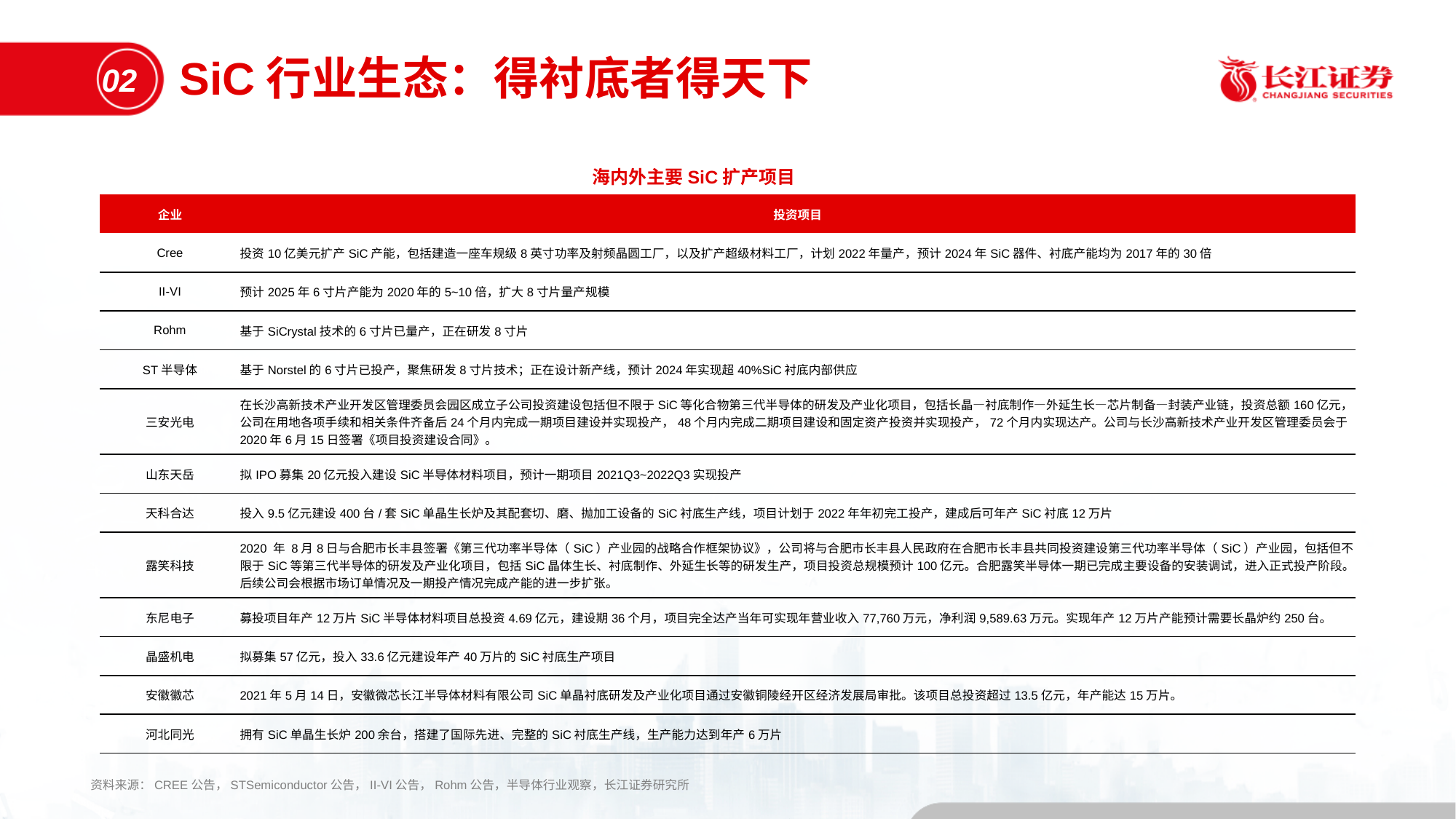

SiC行业生态：得衬底者得天下
02
海内外主要SiC扩产项目
| 企业 | 投资项目 |
| --- | --- |
| Cree | 投资10亿美元扩产SiC产能，包括建造一座车规级8英寸功率及射频晶圆工厂，以及扩产超级材料工厂，计划2022年量产，预计2024年SiC器件、衬底产能均为2017年的30倍 |
| II-VI | 预计2025年6寸片产能为2020年的5~10倍，扩大8寸片量产规模 |
| Rohm | 基于SiCrystal技术的6寸片已量产，正在研发8寸片 |
| ST半导体 | 基于Norstel的6寸片已投产，聚焦研发8寸片技术；正在设计新产线，预计2024年实现超40%SiC衬底内部供应 |
| 三安光电 | 在长沙高新技术产业开发区管理委员会园区成立子公司投资建设包括但不限于SiC等化合物第三代半导体的研发及产业化项目，包括长晶—衬底制作—外延生长—芯片制备—封装产业链，投资总额160亿元，公司在用地各项手续和相关条件齐备后24个月内完成一期项目建设并实现投产，48个月内完成二期项目建设和固定资产投资并实现投产，72个月内实现达产。公司与长沙高新技术产业开发区管理委员会于2020年6月15日签署《项目投资建设合同》。 |
| 山东天岳 | 拟IPO募集20亿元投入建设SiC半导体材料项目，预计一期项目2021Q3~2022Q3实现投产 |
| 天科合达 | 投入9.5亿元建设400台/套SiC单晶生长炉及其配套切、磨、抛加工设备的SiC衬底生产线，项目计划于2022年年初完工投产，建成后可年产SiC衬底12万片 |
| 露笑科技 | 2020 年 8月8日与合肥市长丰县签署《第三代功率半导体（SiC）产业园的战略合作框架协议》，公司将与合肥市长丰县人民政府在合肥市长丰县共同投资建设第三代功率半导体（SiC）产业园，包括但不限于SiC等第三代半导体的研发及产业化项目，包括SiC晶体生长、衬底制作、外延生长等的研发生产，项目投资总规模预计100亿元。合肥露笑半导体一期已完成主要设备的安装调试，进入正式投产阶段。后续公司会根据市场订单情况及一期投产情况完成产能的进一步扩张。 |
| 东尼电子 | 募投项目年产12万片SiC半导体材料项目总投资4.69亿元，建设期36个月，项目完全达产当年可实现年营业收入77,760万元，净利润9,589.63万元。实现年产12万片产能预计需要长晶炉约250台。 |
| 晶盛机电 | 拟募集57亿元，投入33.6亿元建设年产40万片的SiC衬底生产项目 |
| 安徽徽芯 | 2021年5月14日，安徽微芯长江半导体材料有限公司SiC单晶衬底研发及产业化项目通过安徽铜陵经开区经济发展局审批。该项目总投资超过13.5亿元，年产能达15万片。 |
| 河北同光 | 拥有SiC单晶生长炉200余台，搭建了国际先进、完整的SiC衬底生产线，生产能力达到年产6万片 |
资料来源：CREE公告，STSemiconductor公告，II-VI公告，Rohm公告，半导体行业观察，长江证券研究所